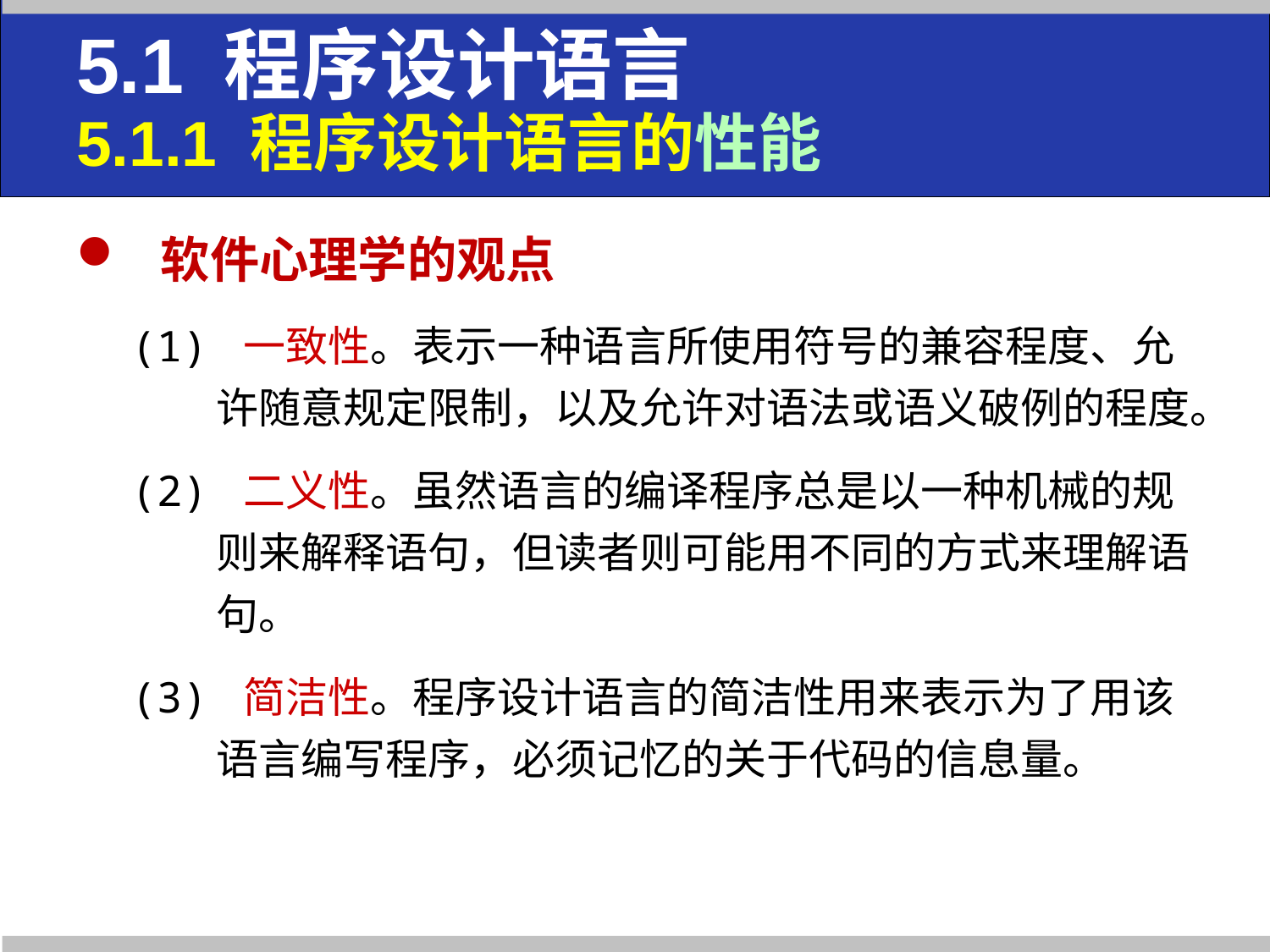

# 5.1 程序设计语言 5.1.1 程序设计语言的性能
软件心理学的观点
(1) 一致性。表示一种语言所使用符号的兼容程度、允许随意规定限制，以及允许对语法或语义破例的程度。
(2) 二义性。虽然语言的编译程序总是以一种机械的规则来解释语句，但读者则可能用不同的方式来理解语句。
(3) 简洁性。程序设计语言的简洁性用来表示为了用该语言编写程序，必须记忆的关于代码的信息量。
641